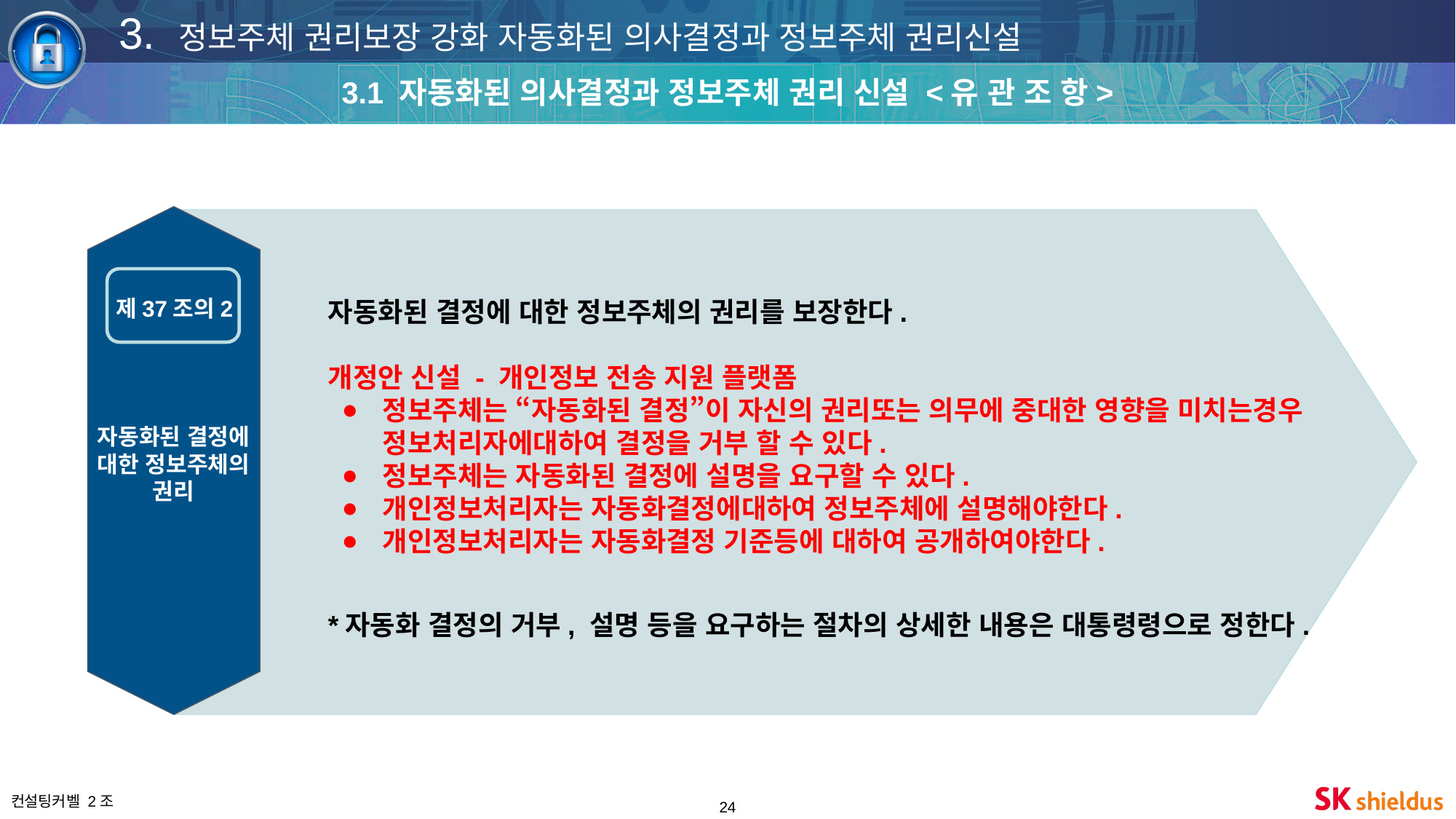

3. 정보주체 권리보장 강화 자동화된 의사결정과 정보주체 권리신설
3.1 자동화된 의사결정과 정보주체 권리 신설 <유 관 조 항>

자동화된 결정에 대한 정보주체의 권리를 보장한다.

개정안 신설 - 개인정보 전송 지원 플랫폼
정보주체는 “자동화된 결정”이 자신의 권리또는 의무에 중대한 영향을 미치는경우 정보처리자에대하여 결정을 거부 할 수 있다.
정보주체는 자동화된 결정에 설명을 요구할 수 있다.
개인정보처리자는 자동화결정에대하여 정보주체에 설명해야한다.
개인정보처리자는 자동화결정 기준등에 대하여 공개하여야한다.

*자동화 결정의 거부, 설명 등을 요구하는 절차의 상세한 내용은 대통령령으로 정한다.

제37조의2
`
자동화된 결정에
대한 정보주체의
권리
24